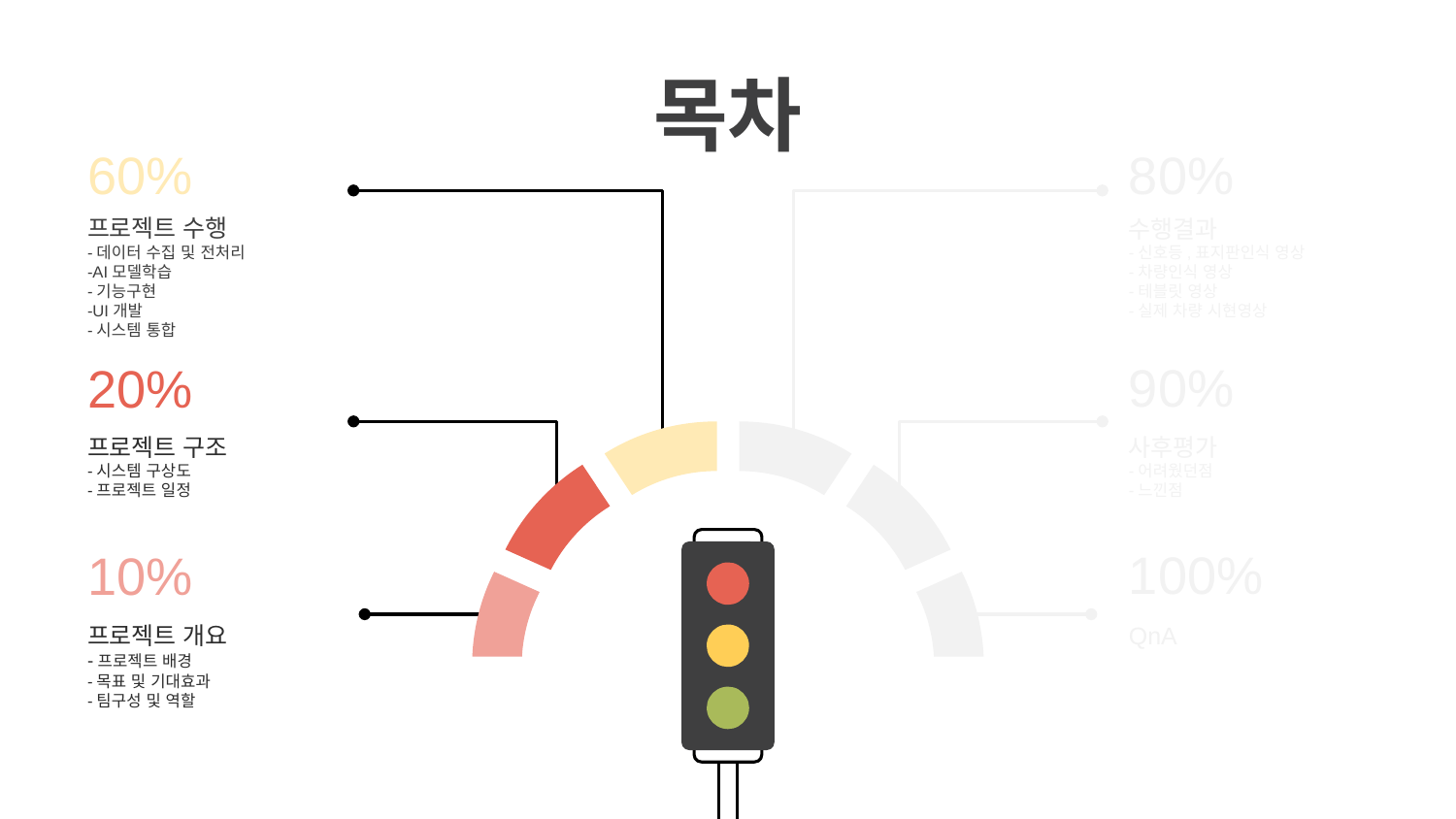

# 목차
60%
80%

프로젝트 수행
-데이터 수집 및 전처리
-AI모델학습
-기능구현
-UI개발
-시스템 통합

수행결과
-신호등,표지판인식 영상
-차량인식 영상
-테블릿 영상
-실제 차량 시현영상
90%
20%
프로젝트 구조
-시스템 구상도
-프로젝트 일정
사후평가
-어려웠던점
-느낀점

100%
10%

프로젝트 개요
-프로젝트 배경
-목표 및 기대효과
-팀구성 및 역할

QnA